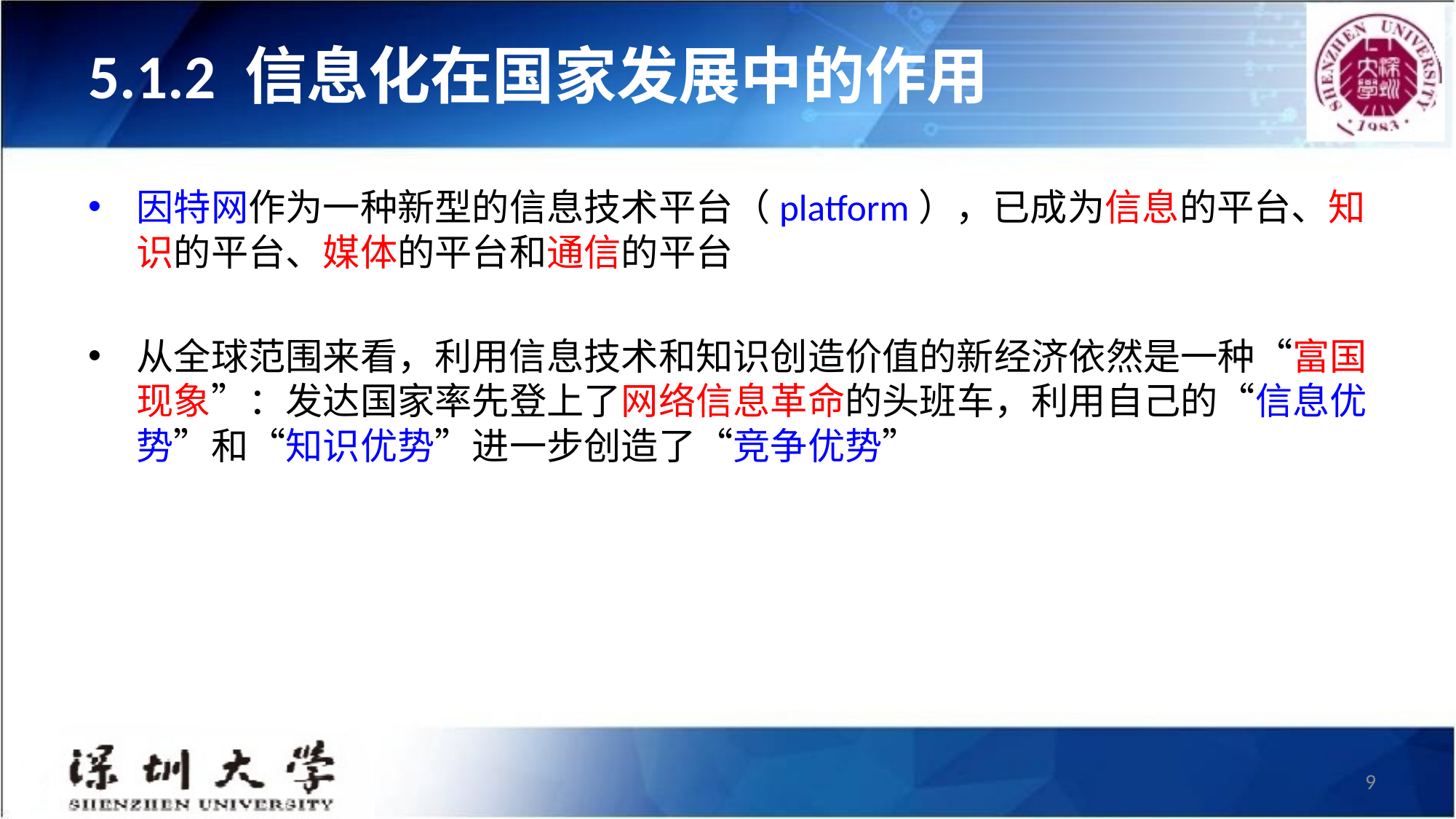

# 5.1.2 信息化在国家发展中的作用
因特网作为一种新型的信息技术平台（platform），已成为信息的平台、知识的平台、媒体的平台和通信的平台

从全球范围来看，利用信息技术和知识创造价值的新经济依然是一种“富国现象”：发达国家率先登上了网络信息革命的头班车，利用自己的“信息优势”和“知识优势”进一步创造了“竞争优势”

9